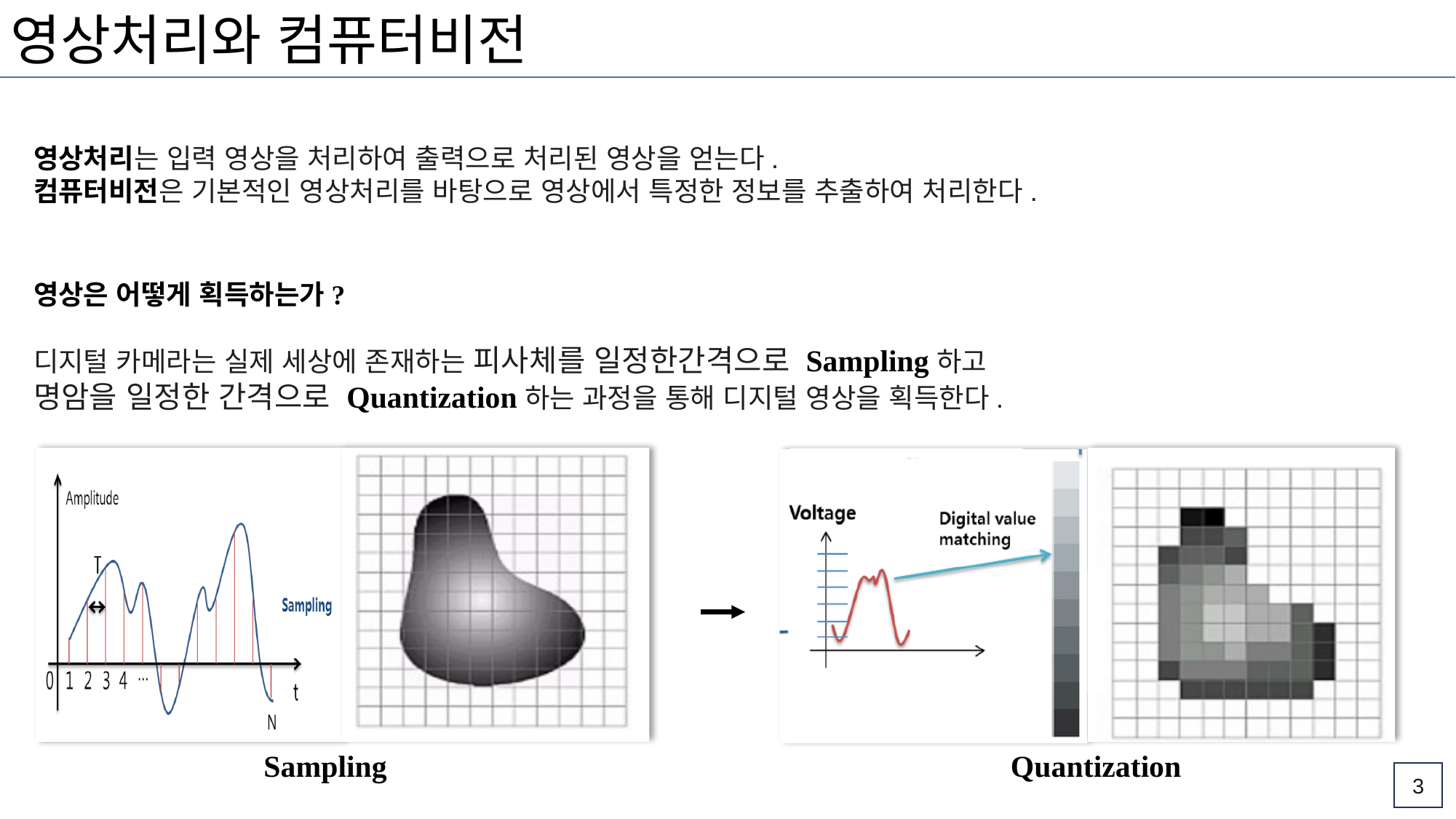

영상처리와 컴퓨터비전
영상처리는 입력 영상을 처리하여 출력으로 처리된 영상을 얻는다.
컴퓨터비전은 기본적인 영상처리를 바탕으로 영상에서 특정한 정보를 추출하여 처리한다.
영상은 어떻게 획득하는가?
디지털 카메라는 실제 세상에 존재하는 피사체를 일정한간격으로 Sampling하고
명암을 일정한 간격으로 Quantization하는 과정을 통해 디지털 영상을 획득한다.

Sampling
Quantization
3